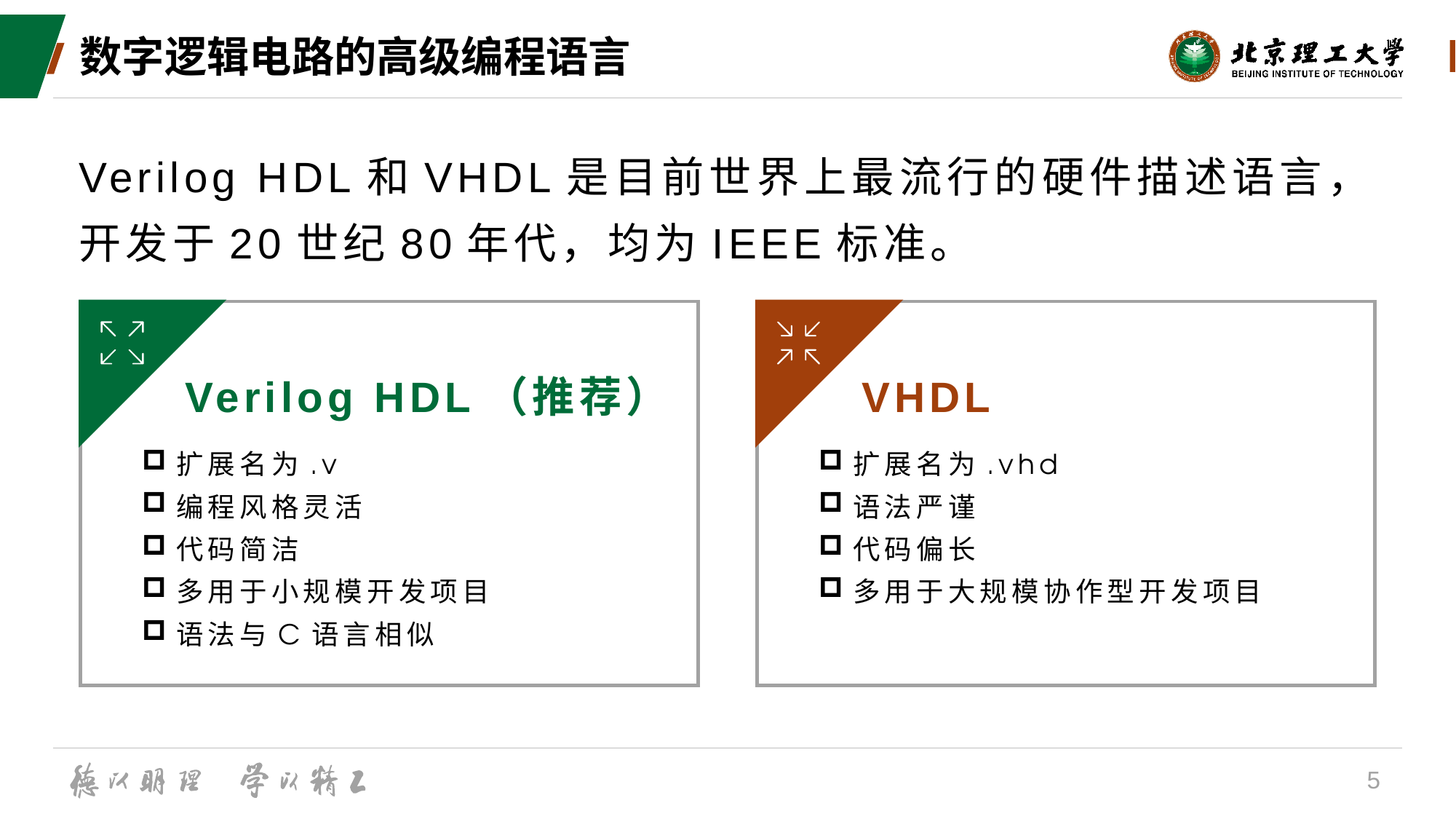

# 数字逻辑电路的高级编程语言
Verilog HDL和VHDL是目前世界上最流行的硬件描述语言，开发于20世纪80年代，均为IEEE标准。

Verilog HDL（推荐）
VHDL
扩展名为.v
编程风格灵活
代码简洁
多用于小规模开发项目
语法与C语言相似
扩展名为.vhd
语法严谨
代码偏长
多用于大规模协作型开发项目